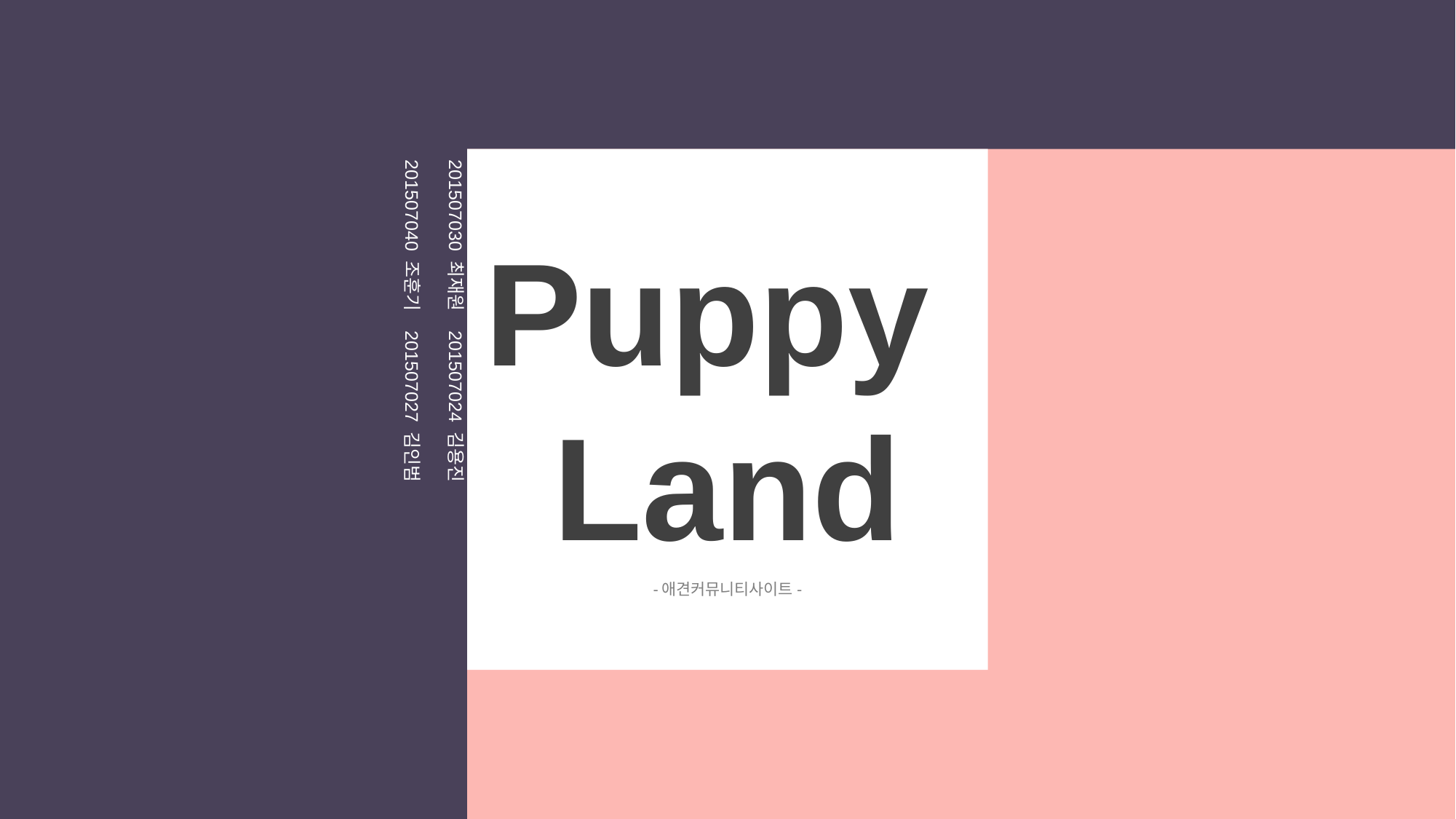

201507030 최재원   201507024 김용진

201507040 조훈기   201507027 김인범

Puppy
Land
-애견커뮤니티사이트-